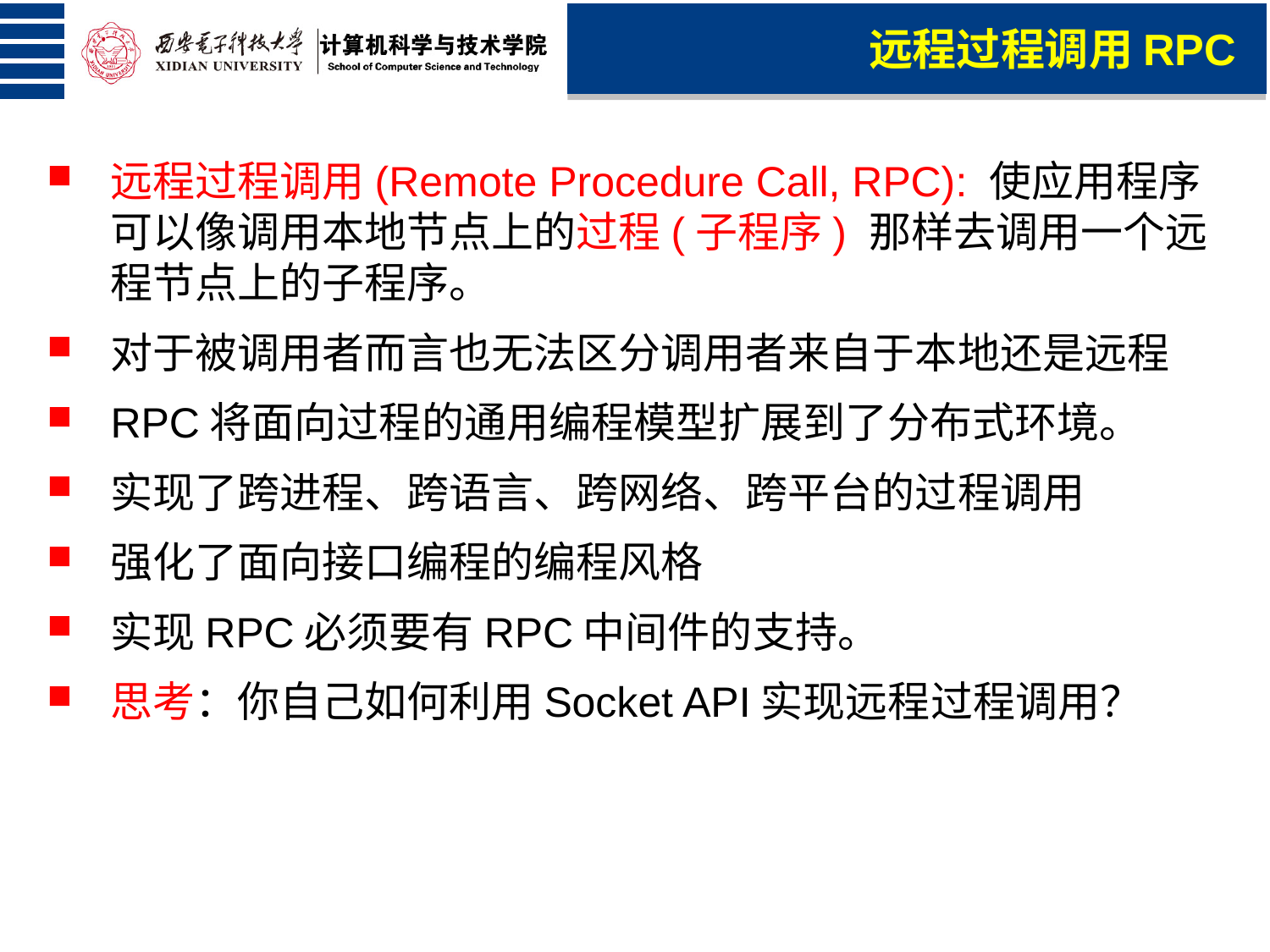

远程过程调用RPC
远程过程调用(Remote Procedure Call, RPC): 使应用程序可以像调用本地节点上的过程(子程序) 那样去调用一个远程节点上的子程序。
对于被调用者而言也无法区分调用者来自于本地还是远程
RPC将面向过程的通用编程模型扩展到了分布式环境。
实现了跨进程、跨语言、跨网络、跨平台的过程调用
强化了面向接口编程的编程风格
实现RPC必须要有RPC中间件的支持。
思考：你自己如何利用Socket API实现远程过程调用？